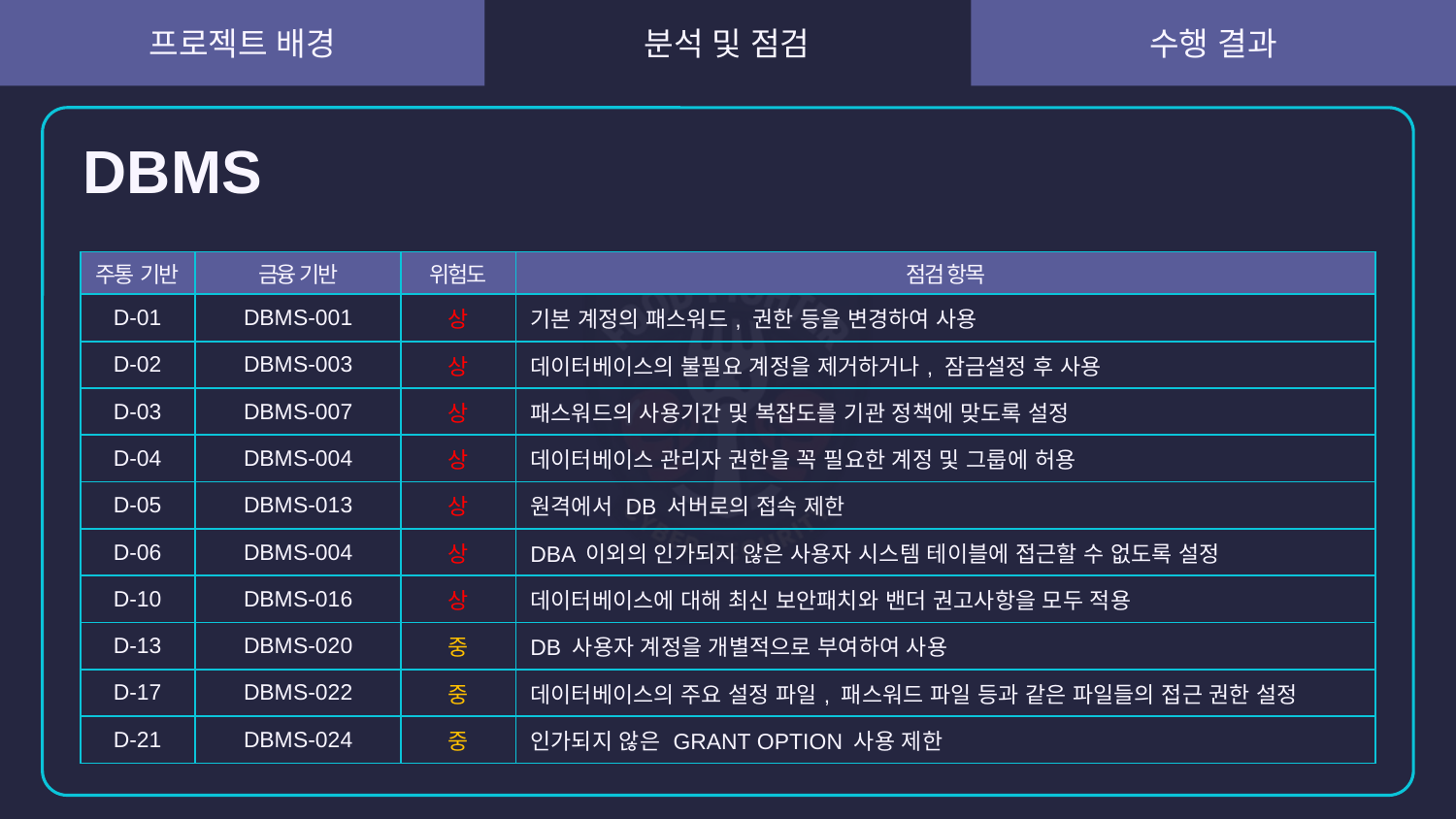

# DBMS
| 주통 기반 | 금융 기반 | 위험도 | 점검 항목 |
| --- | --- | --- | --- |
| D-01 | DBMS-001 | 상 | 기본 계정의 패스워드, 권한 등을 변경하여 사용 |
| D-02 | DBMS-003 | 상 | 데이터베이스의 불필요 계정을 제거하거나, 잠금설정 후 사용 |
| D-03 | DBMS-007 | 상 | 패스워드의 사용기간 및 복잡도를 기관 정책에 맞도록 설정 |
| D-04 | DBMS-004 | 상 | 데이터베이스 관리자 권한을 꼭 필요한 계정 및 그룹에 허용 |
| D-05 | DBMS-013 | 상 | 원격에서 DB 서버로의 접속 제한 |
| D-06 | DBMS-004 | 상 | DBA 이외의 인가되지 않은 사용자 시스템 테이블에 접근할 수 없도록 설정 |
| D-10 | DBMS-016 | 상 | 데이터베이스에 대해 최신 보안패치와 밴더 권고사항을 모두 적용 |
| D-13 | DBMS-020 | 중 | DB 사용자 계정을 개별적으로 부여하여 사용 |
| D-17 | DBMS-022 | 중 | 데이터베이스의 주요 설정 파일, 패스워드 파일 등과 같은 파일들의 접근 권한 설정 |
| D-21 | DBMS-024 | 중 | 인가되지 않은 GRANT OPTION 사용 제한 |